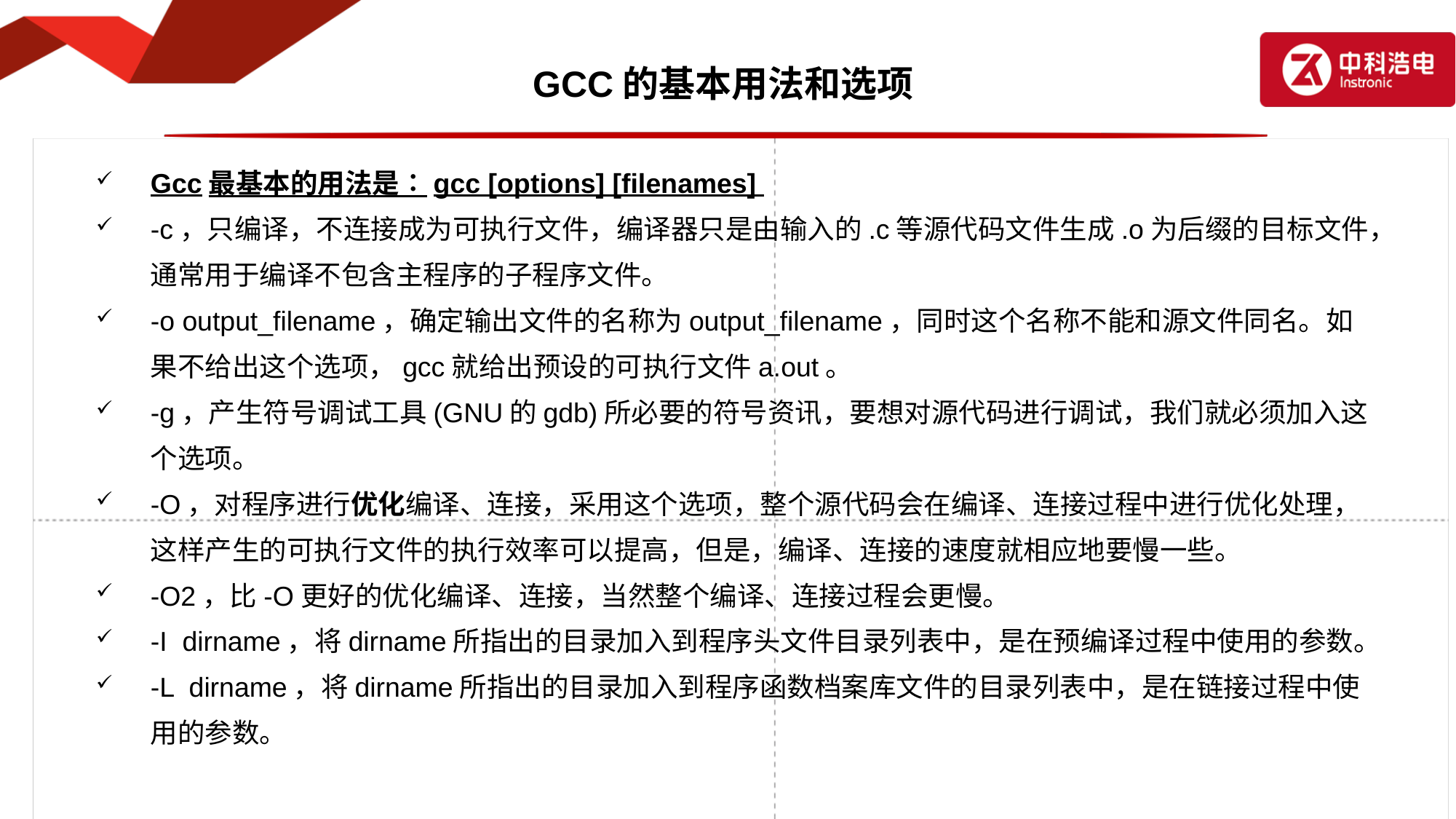

# GCC的基本用法和选项
Gcc最基本的用法是∶gcc [options] [filenames]
-c，只编译，不连接成为可执行文件，编译器只是由输入的.c等源代码文件生成.o为后缀的目标文件，通常用于编译不包含主程序的子程序文件。
-o output_filename，确定输出文件的名称为output_filename，同时这个名称不能和源文件同名。如果不给出这个选项，gcc就给出预设的可执行文件a.out。
-g，产生符号调试工具(GNU的gdb)所必要的符号资讯，要想对源代码进行调试，我们就必须加入这个选项。
-O，对程序进行优化编译、连接，采用这个选项，整个源代码会在编译、连接过程中进行优化处理，这样产生的可执行文件的执行效率可以提高，但是，编译、连接的速度就相应地要慢一些。
-O2，比-O更好的优化编译、连接，当然整个编译、连接过程会更慢。
-I  dirname，将dirname所指出的目录加入到程序头文件目录列表中，是在预编译过程中使用的参数。
-L  dirname，将dirname所指出的目录加入到程序函数档案库文件的目录列表中，是在链接过程中使用的参数。